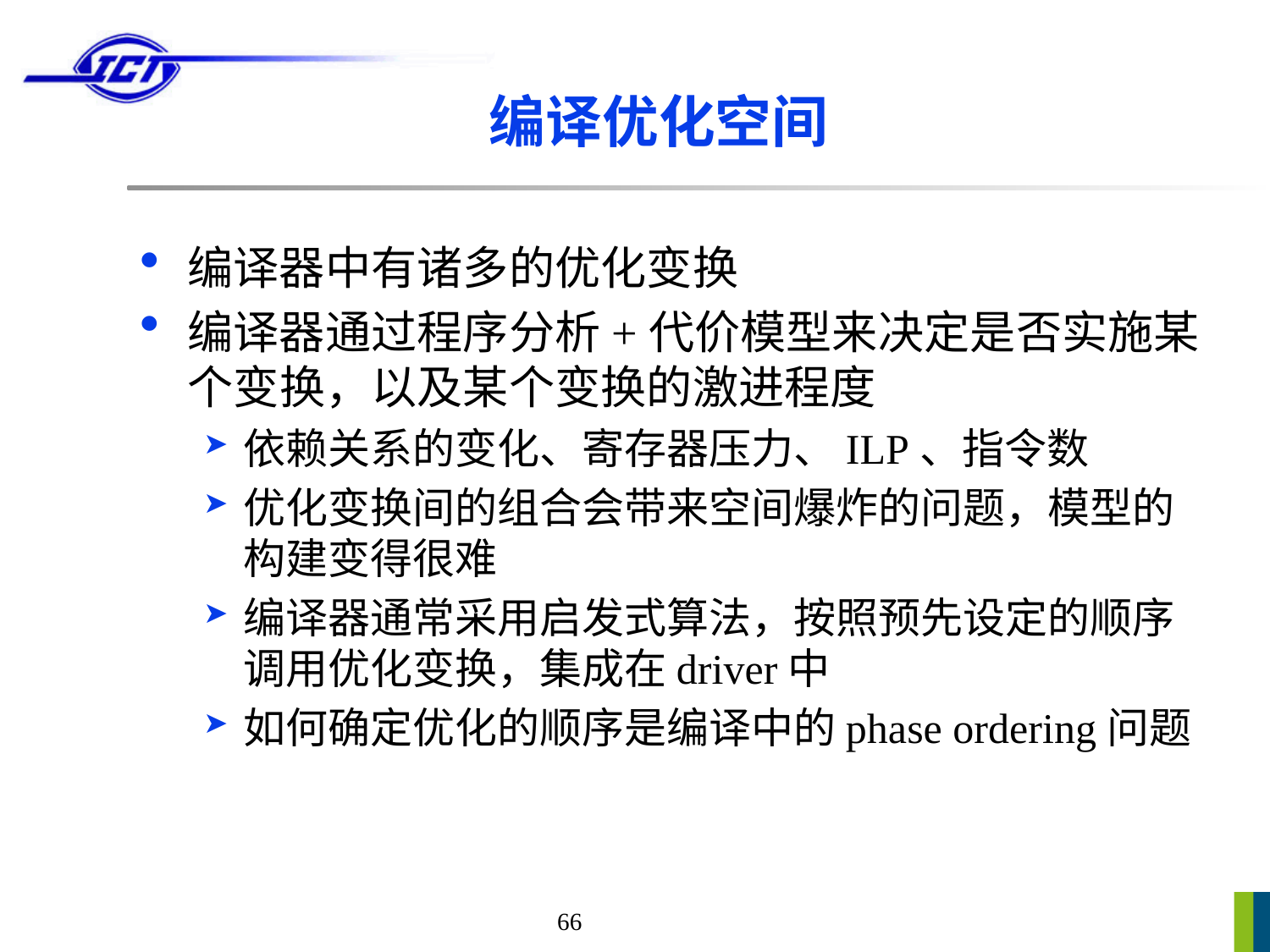

# 编译优化空间
编译器中有诸多的优化变换
编译器通过程序分析+代价模型来决定是否实施某个变换，以及某个变换的激进程度
依赖关系的变化、寄存器压力、ILP、指令数
优化变换间的组合会带来空间爆炸的问题，模型的构建变得很难
编译器通常采用启发式算法，按照预先设定的顺序调用优化变换，集成在driver中
如何确定优化的顺序是编译中的phase ordering问题